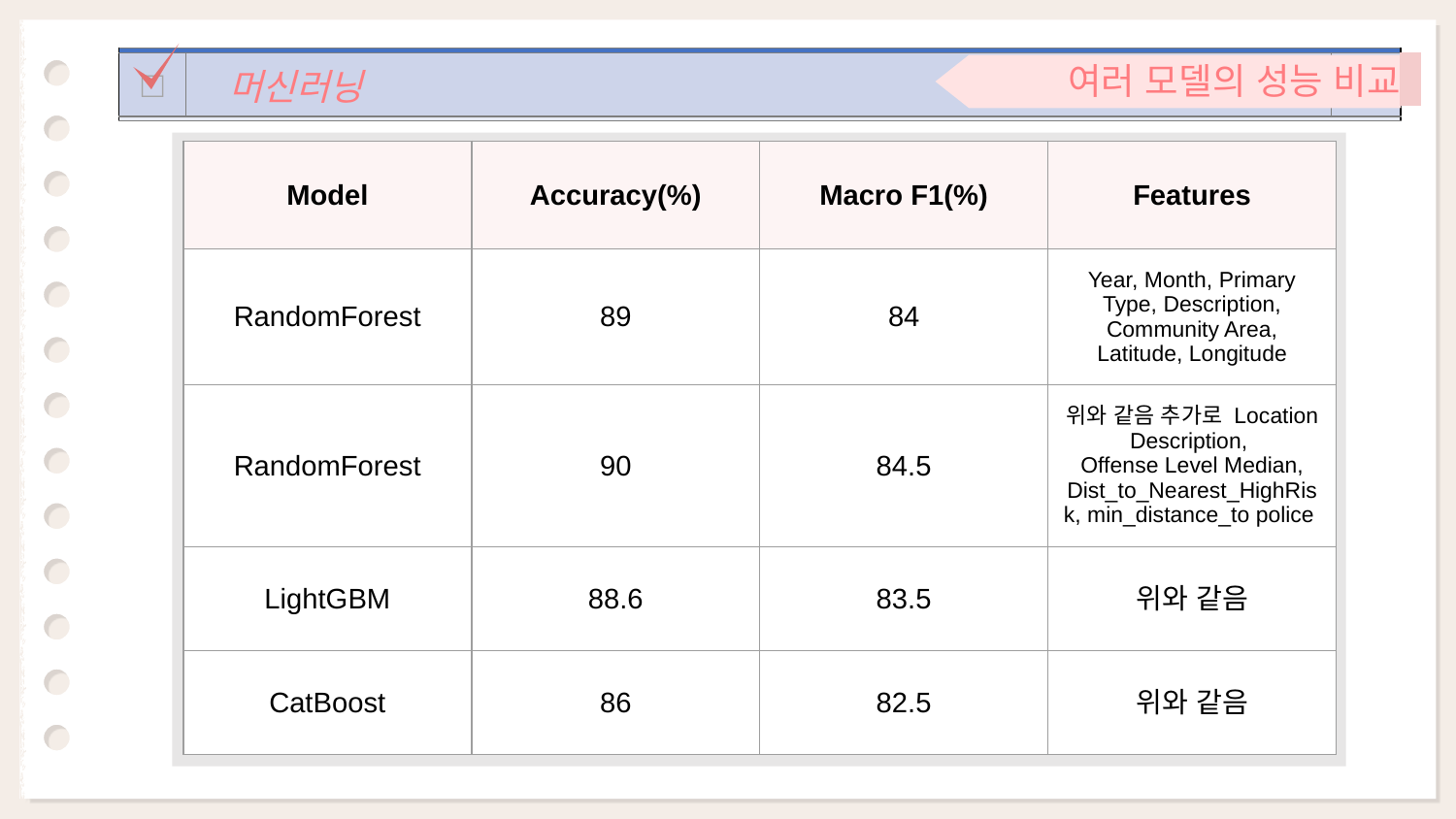

여러 모델의 성능 비교
|  |  |  |
| --- | --- | --- |
| □ | 머신러닝 | p.07 |
|  |  |  |

| Model | Accuracy(%) | Macro F1(%) | Features |
| --- | --- | --- | --- |
| RandomForest | 89 | 84 | Year, Month, Primary Type, Description, Community Area, Latitude, Longitude |
| RandomForest | 90 | 84.5 | 위와 같음 추가로 Location Description, Offense Level Median, Dist\_to\_Nearest\_HighRisk, min\_distance\_to police |
| LightGBM | 88.6 | 83.5 | 위와 같음 |
| CatBoost | 86 | 82.5 | 위와 같음 |